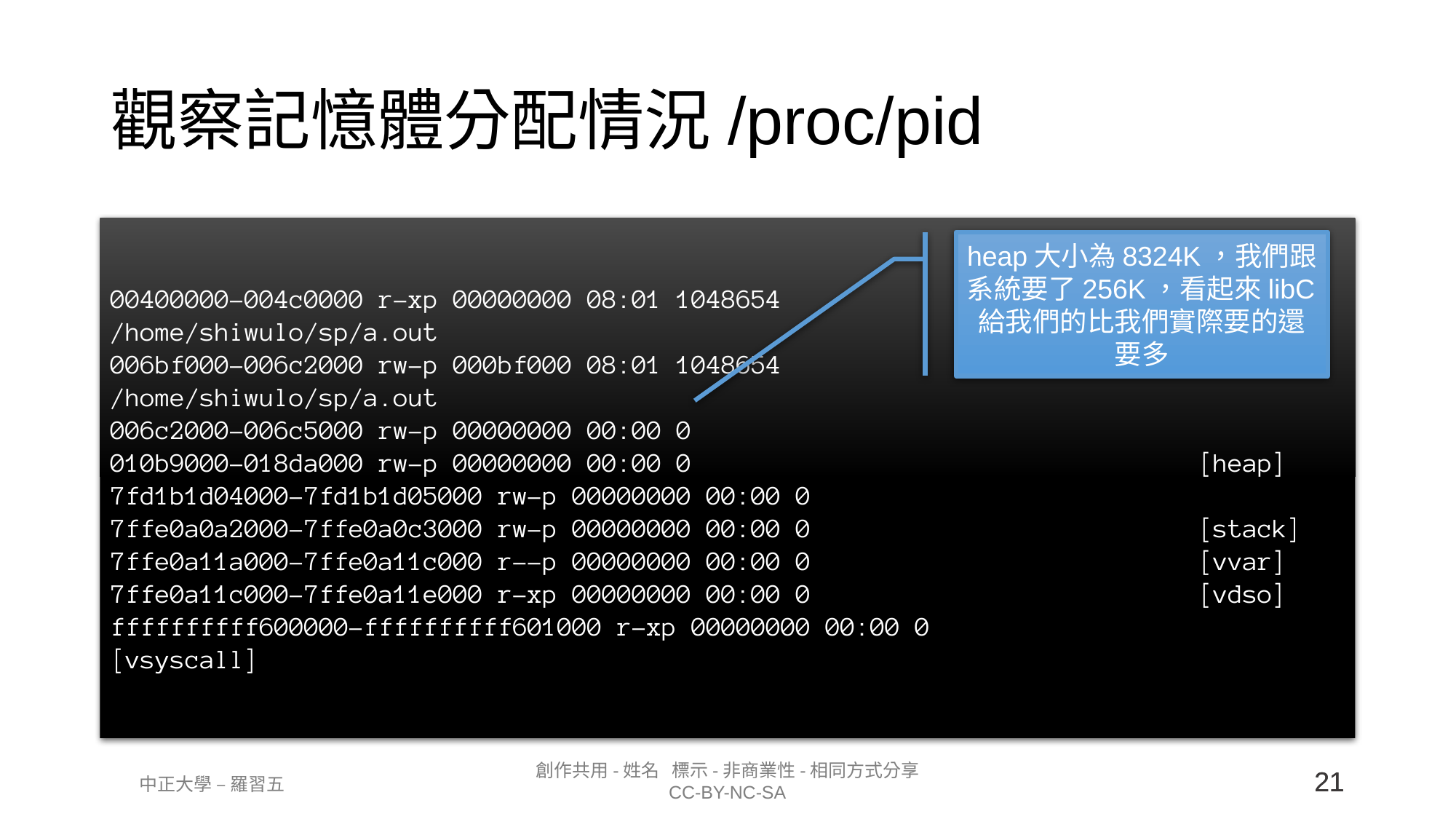

# 觀察記憶體分配情況/proc/pid
00400000-004c0000 r-xp 00000000 08:01 1048654                            /home/shiwulo/sp/a.out
006bf000-006c2000 rw-p 000bf000 08:01 1048654                            /home/shiwulo/sp/a.out
006c2000-006c5000 rw-p 00000000 00:00 0
010b9000-018da000 rw-p 00000000 00:00 0                                  [heap]
7fd1b1d04000-7fd1b1d05000 rw-p 00000000 00:00 0
7ffe0a0a2000-7ffe0a0c3000 rw-p 00000000 00:00 0                          [stack]
7ffe0a11a000-7ffe0a11c000 r--p 00000000 00:00 0                          [vvar]
7ffe0a11c000-7ffe0a11e000 r-xp 00000000 00:00 0                          [vdso]
ffffffffff600000-ffffffffff601000 r-xp 00000000 00:00 0                  [vsyscall]
heap大小為8324K，我們跟系統要了256K，看起來libC給我們的比我們實際要的還要多